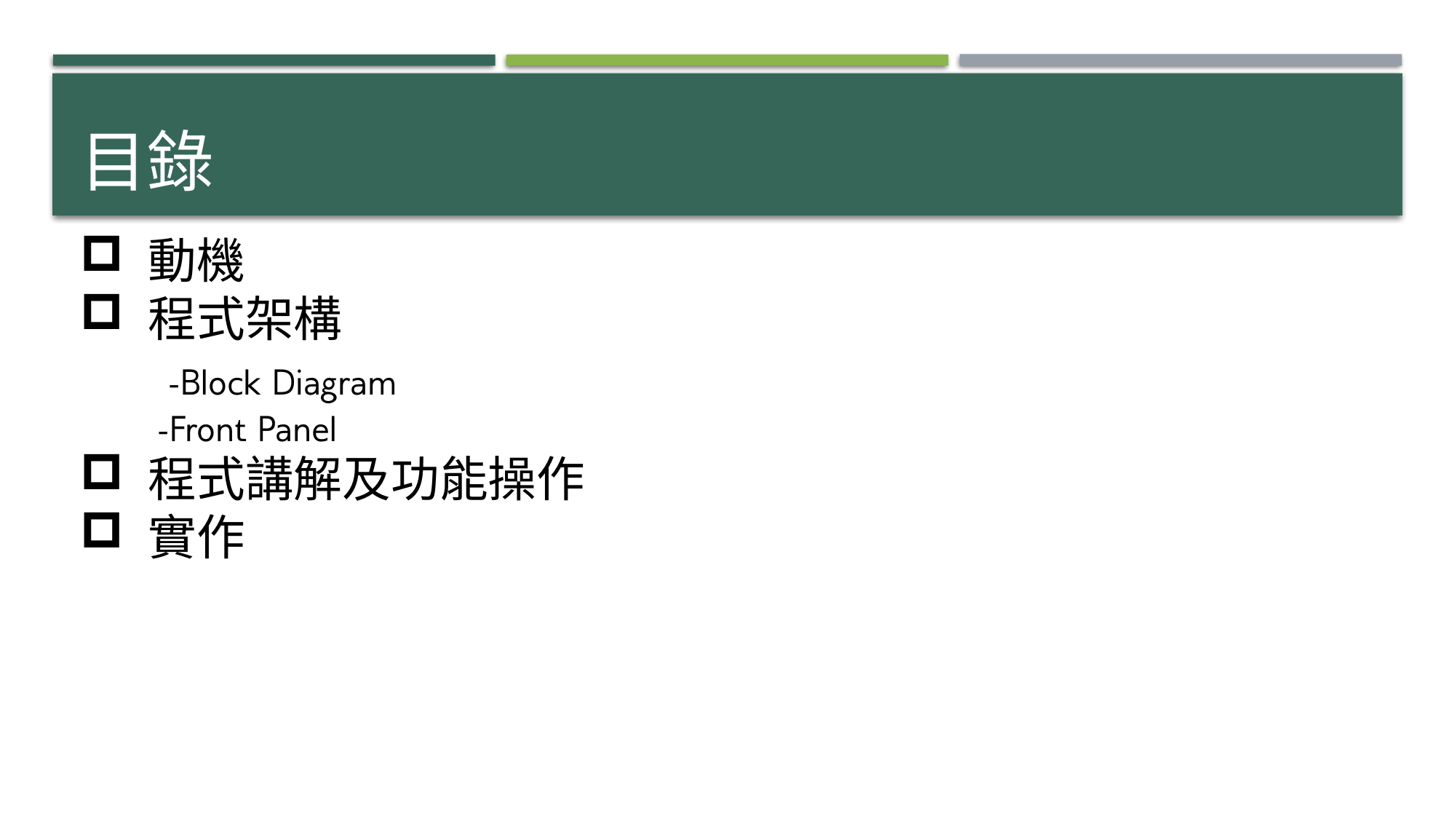

# 目錄
動機
程式架構
   -Block Diagram
       -Front Panel
程式講解及功能操作
實作